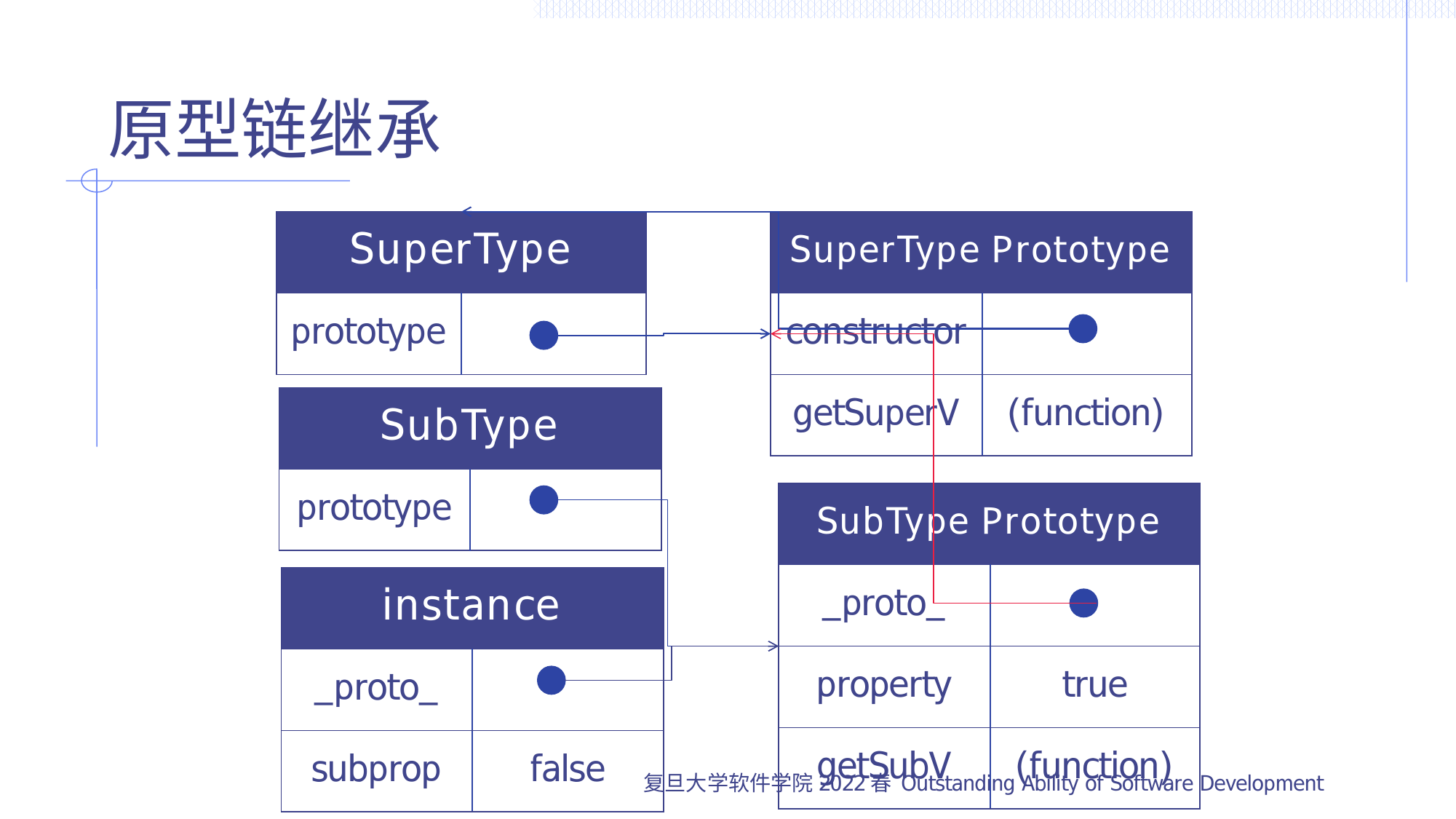

# 原型链继承
| SuperType |  |
| --- | --- |
| prototype |  |
| SuperType Prototype |  |
| --- | --- |
| constructor |  |
| getSuperV | (function) |

| SubType |  |
| --- | --- |
| prototype |  |
| SubType Prototype |  |
| --- | --- |
| \_proto\_ |  |
| property | true |
| getSubV | (function) |

| instance |  |
| --- | --- |
| \_proto\_ |  |
| subprop | false |